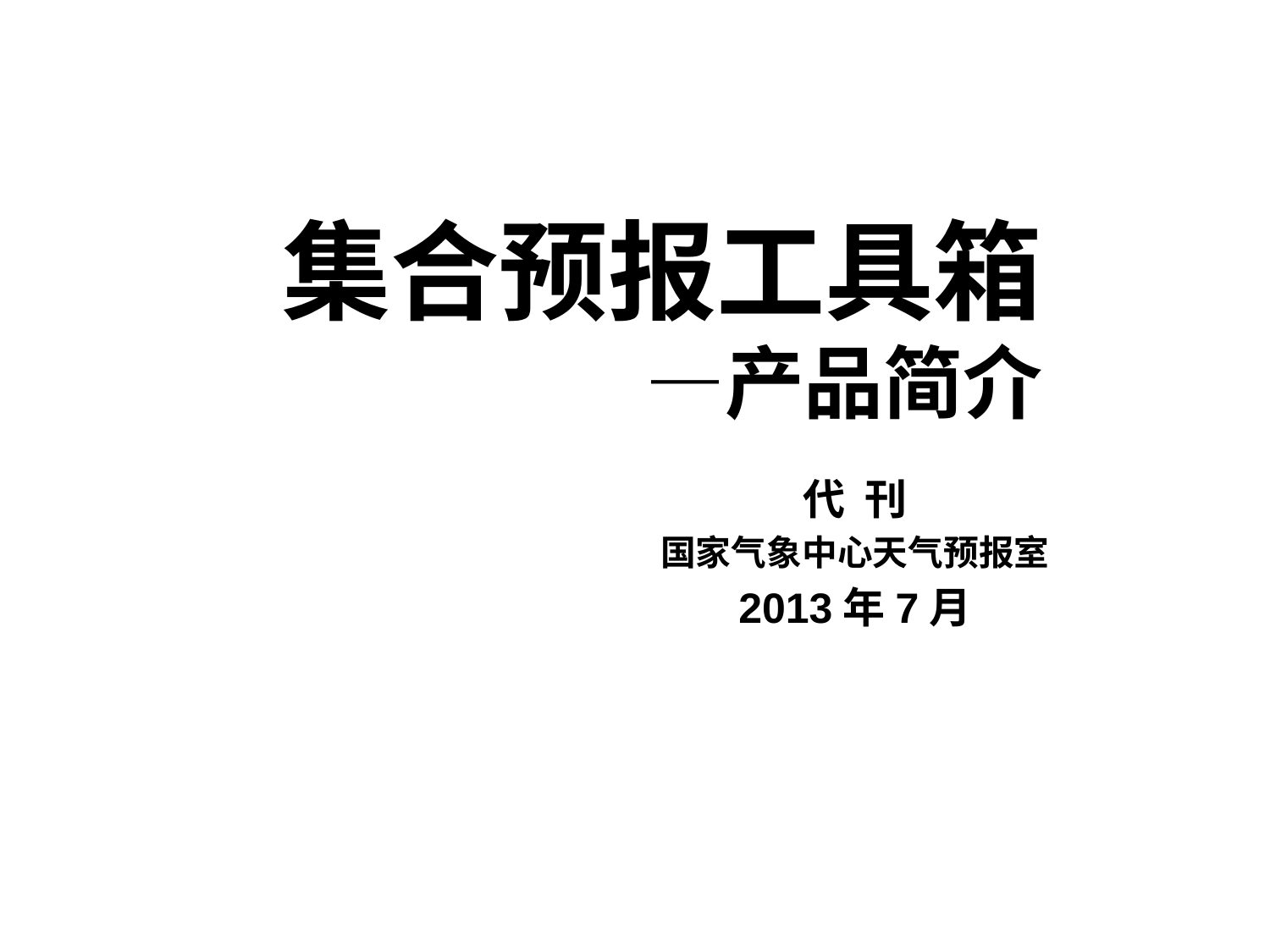

# 集合预报工具箱 —产品简介
代  刊
国家气象中心天气预报室
2013年7月